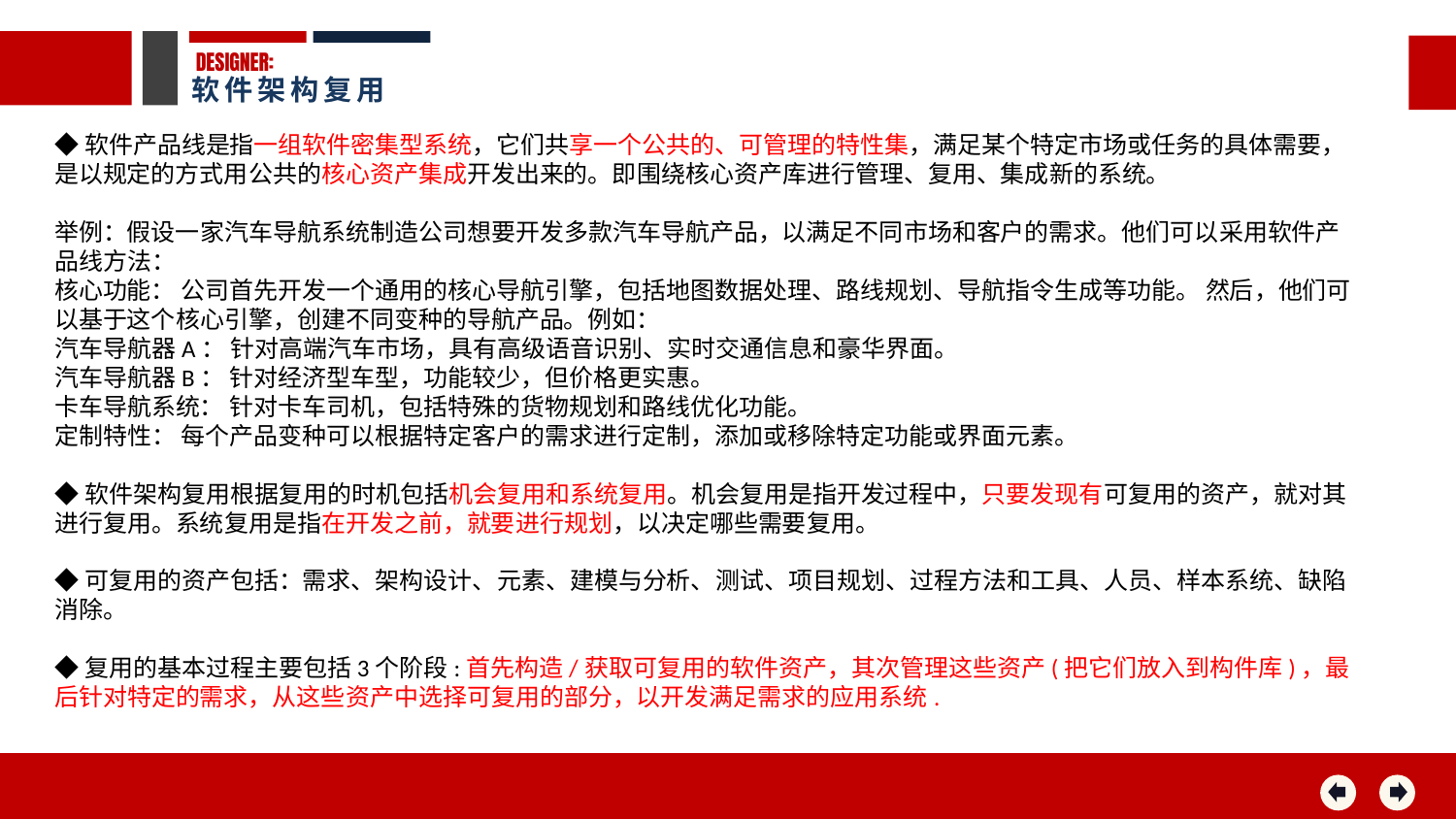

DESIGNER:
软件架构复用
◆软件产品线是指一组软件密集型系统，它们共享一个公共的、可管理的特性集，满足某个特定市场或任务的具体需要，是以规定的方式用公共的核心资产集成开发出来的。即围绕核心资产库进行管理、复用、集成新的系统。

举例：假设一家汽车导航系统制造公司想要开发多款汽车导航产品，以满足不同市场和客户的需求。他们可以采用软件产品线方法：
核心功能： 公司首先开发一个通用的核心导航引擎，包括地图数据处理、路线规划、导航指令生成等功能。 然后，他们可以基于这个核心引擎，创建不同变种的导航产品。例如：
汽车导航器A： 针对高端汽车市场，具有高级语音识别、实时交通信息和豪华界面。
汽车导航器B： 针对经济型车型，功能较少，但价格更实惠。
卡车导航系统： 针对卡车司机，包括特殊的货物规划和路线优化功能。
定制特性： 每个产品变种可以根据特定客户的需求进行定制，添加或移除特定功能或界面元素。

◆软件架构复用根据复用的时机包括机会复用和系统复用。机会复用是指开发过程中，只要发现有可复用的资产，就对其进行复用。系统复用是指在开发之前，就要进行规划，以决定哪些需要复用。

◆可复用的资产包括：需求、架构设计、元素、建模与分析、测试、项目规划、过程方法和工具、人员、样本系统、缺陷消除。

◆复用的基本过程主要包括3个阶段:首先构造/获取可复用的软件资产，其次管理这些资产(把它们放入到构件库)，最后针对特定的需求，从这些资产中选择可复用的部分，以开发满足需求的应用系统.